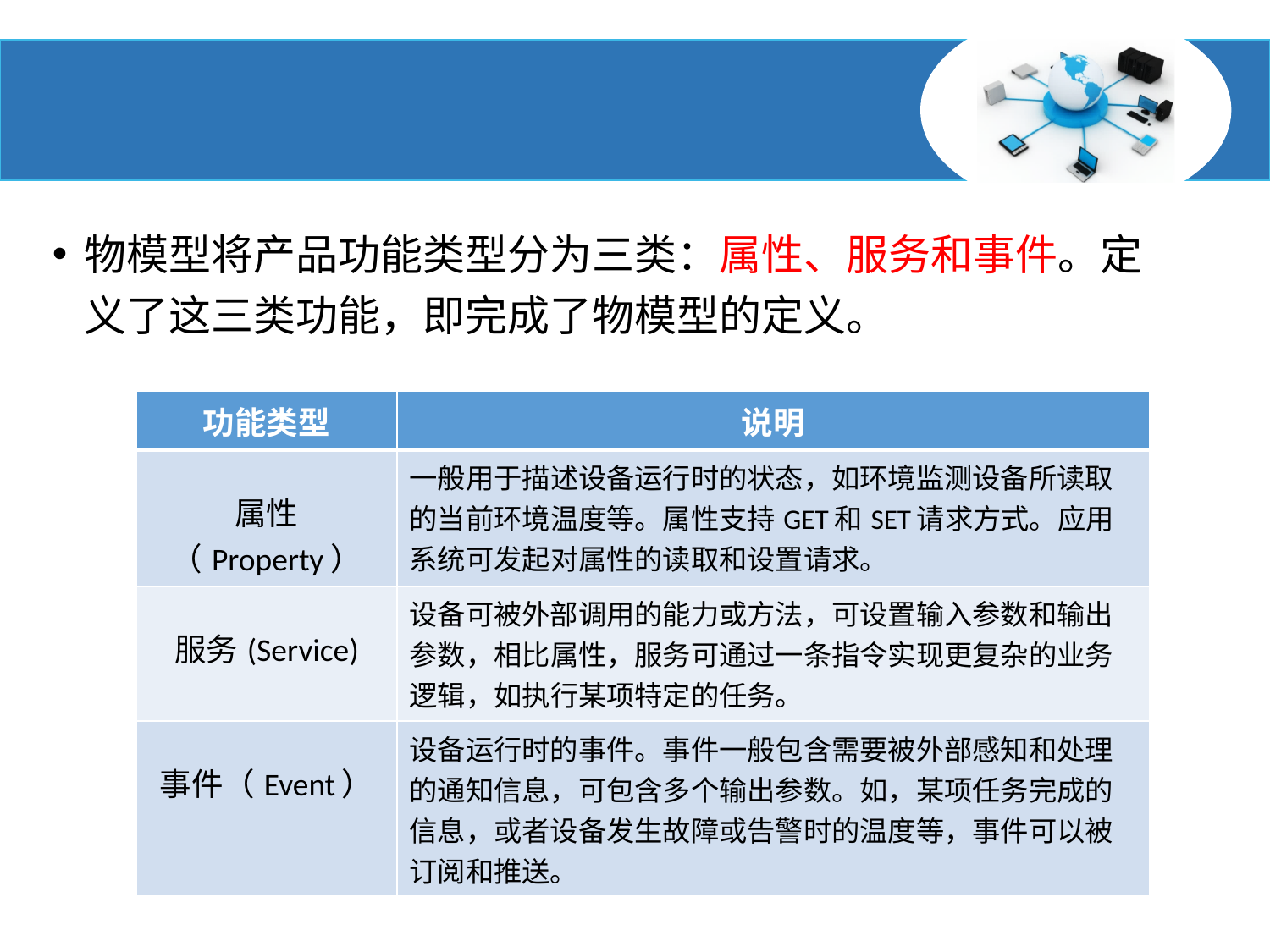

物模型将产品功能类型分为三类：属性、服务和事件。定义了这三类功能，即完成了物模型的定义。

| 功能类型 | 说明 |
| --- | --- |
| 属性（Property） | 一般用于描述设备运行时的状态，如环境监测设备所读取的当前环境温度等。属性支持GET和SET请求方式。应用系统可发起对属性的读取和设置请求。 |
| 服务(Service) | 设备可被外部调用的能力或方法，可设置输入参数和输出参数，相比属性，服务可通过一条指令实现更复杂的业务逻辑，如执行某项特定的任务。 |
| 事件（Event） | 设备运行时的事件。事件一般包含需要被外部感知和处理的通知信息，可包含多个输出参数。如，某项任务完成的信息，或者设备发生故障或告警时的温度等，事件可以被订阅和推送。 |